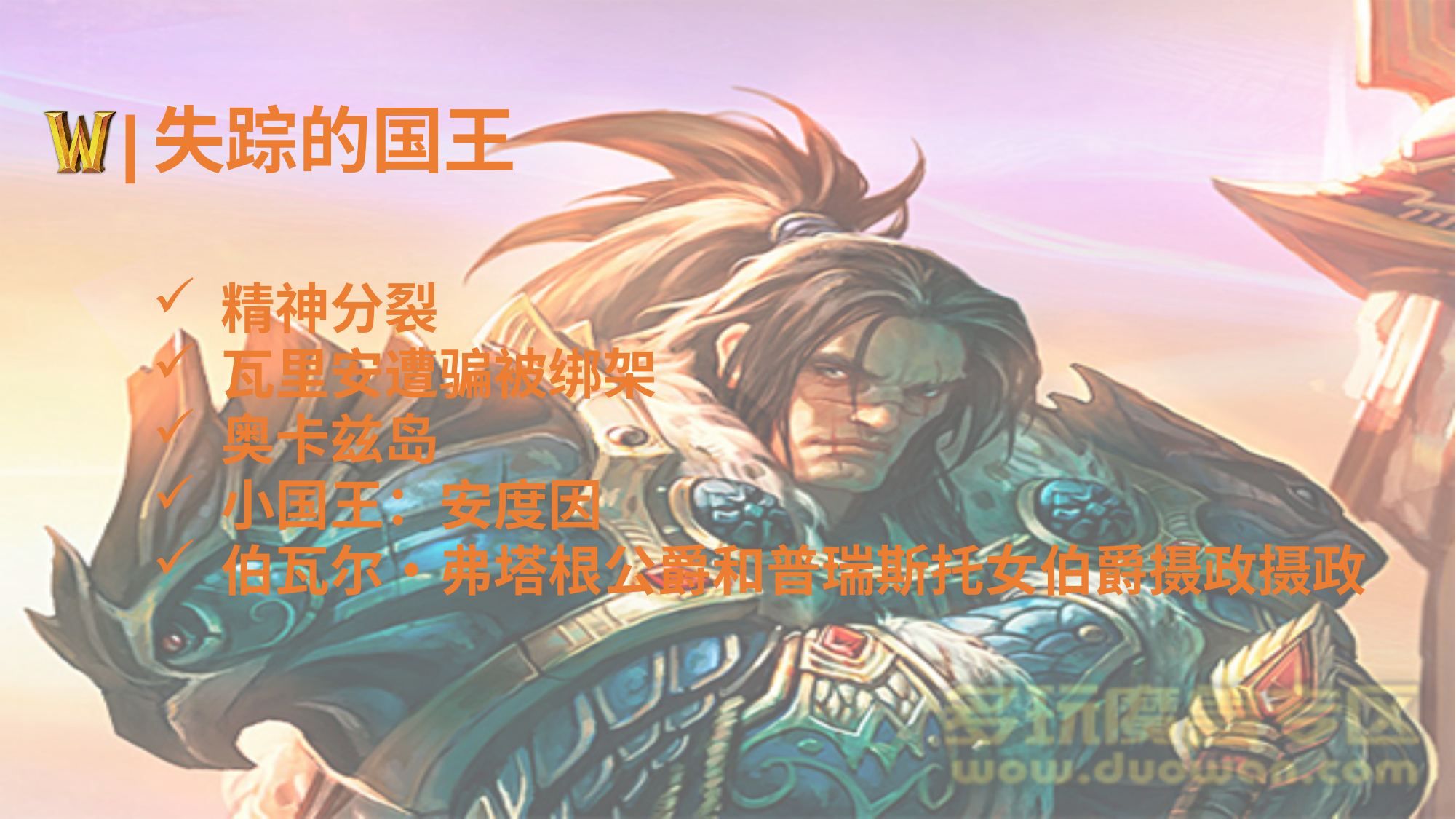

# 失踪的国王
精神分裂
瓦里安遭骗被绑架
奥卡兹岛
小国王：安度因
伯瓦尔・弗塔根公爵和普瑞斯托女伯爵摄政摄政